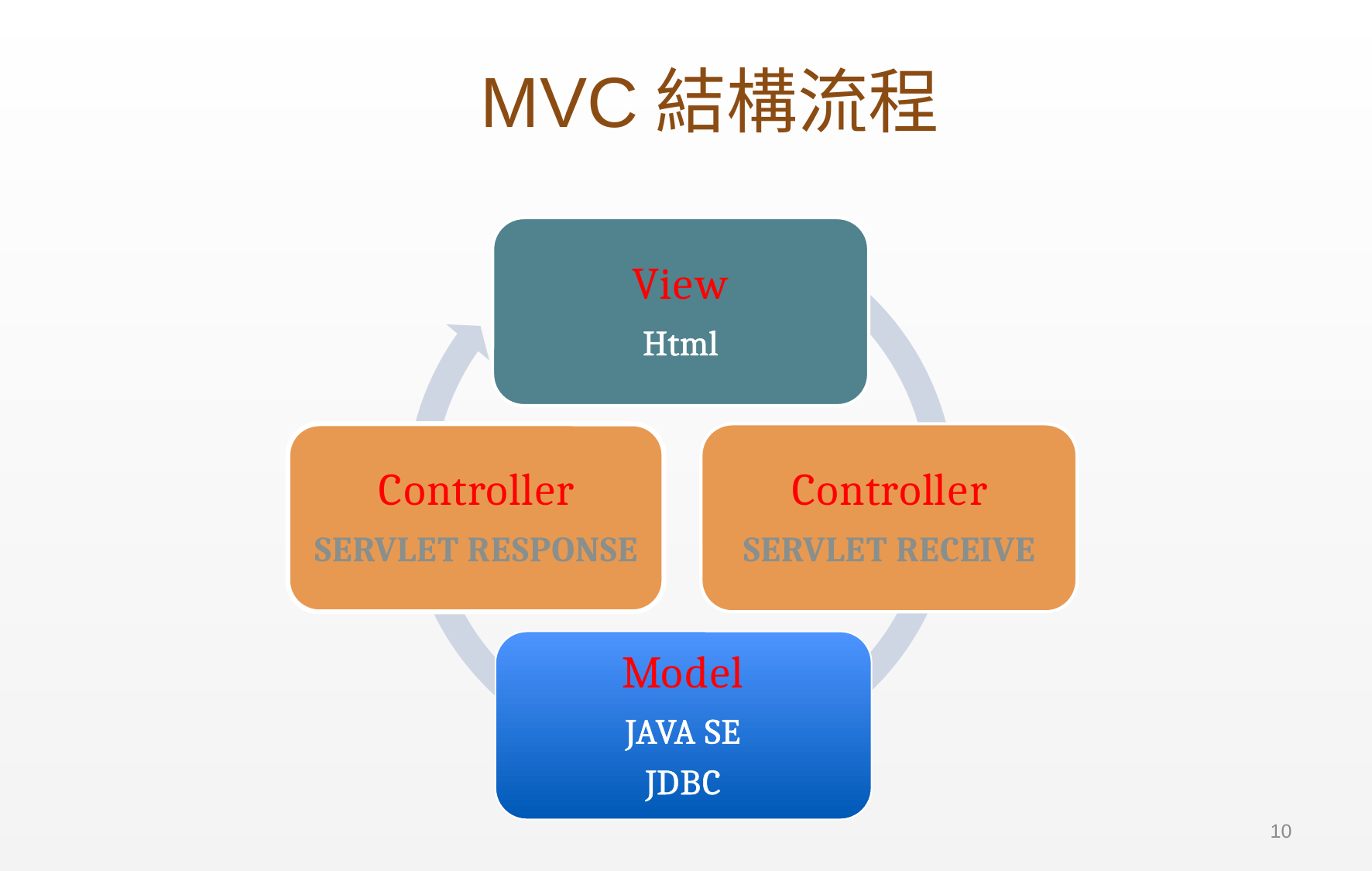

MVC結構流程
View
Html
Controller
Servlet Receive
Model
JAVA SE
JDBC
Controller
Servlet Response
10